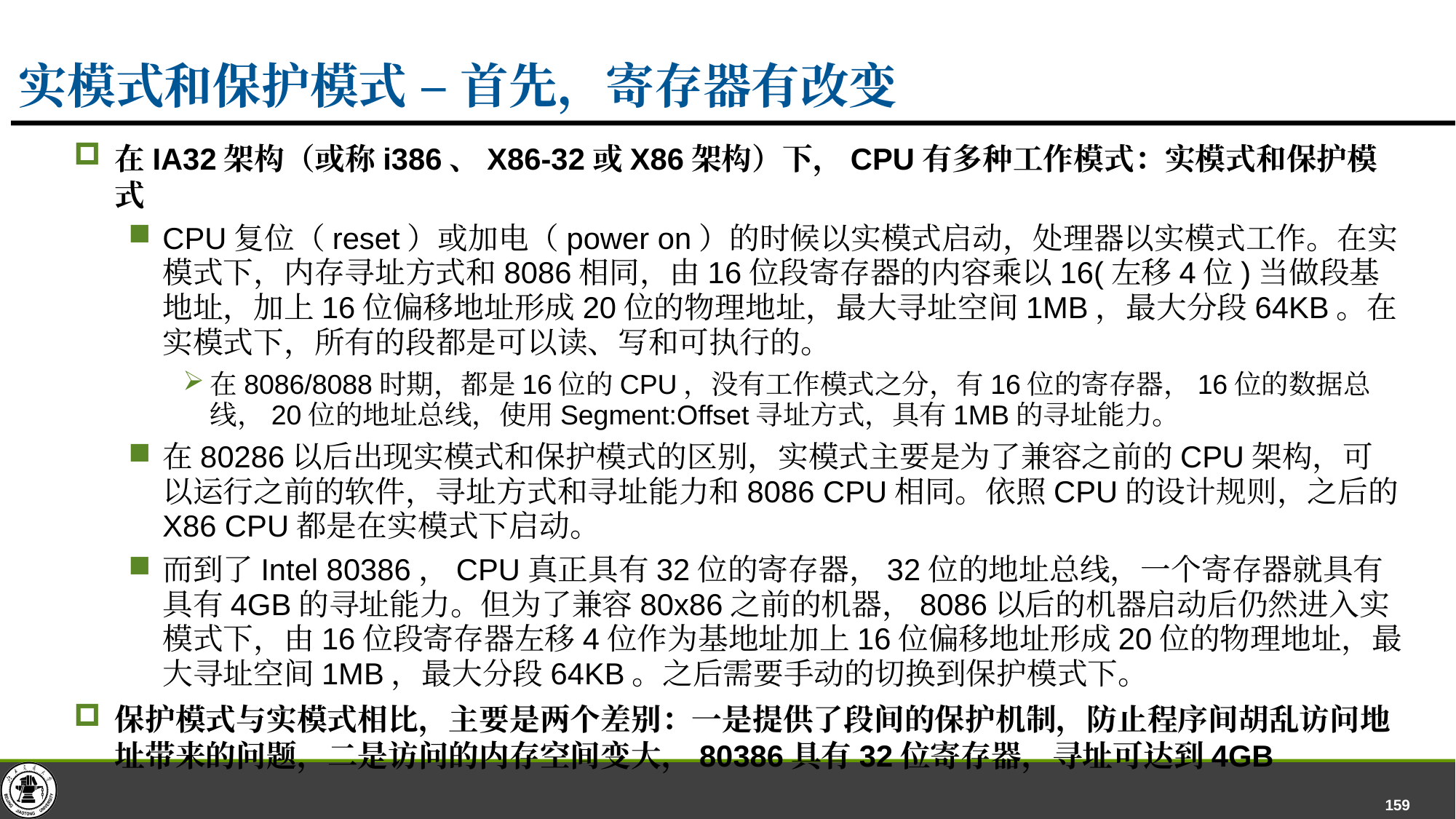

# 实模式和保护模式 – 首先，寄存器有改变
在IA32架构（或称i386、X86-32或X86架构）下，CPU有多种工作模式：实模式和保护模式
CPU复位（reset）或加电（power on）的时候以实模式启动，处理器以实模式工作。在实模式下，内存寻址方式和8086相同，由16位段寄存器的内容乘以16(左移4位)当做段基地址，加上16位偏移地址形成20位的物理地址，最大寻址空间1MB，最大分段64KB。在实模式下，所有的段都是可以读、写和可执行的。
在8086/8088时期，都是16位的CPU，没有工作模式之分，有16位的寄存器，16位的数据总线，20位的地址总线，使用Segment:Offset寻址方式，具有1MB的寻址能力。
在80286以后出现实模式和保护模式的区别，实模式主要是为了兼容之前的CPU架构，可以运行之前的软件，寻址方式和寻址能力和8086 CPU相同。依照CPU的设计规则，之后的X86 CPU都是在实模式下启动。
而到了Intel 80386，CPU真正具有32位的寄存器，32位的地址总线，一个寄存器就具有具有4GB的寻址能力。但为了兼容80x86之前的机器，8086以后的机器启动后仍然进入实模式下，由16位段寄存器左移4位作为基地址加上16位偏移地址形成20位的物理地址，最大寻址空间1MB，最大分段64KB。之后需要手动的切换到保护模式下。
保护模式与实模式相比，主要是两个差别：一是提供了段间的保护机制，防止程序间胡乱访问地址带来的问题，二是访问的内存空间变大，80386具有32位寄存器，寻址可达到4GB